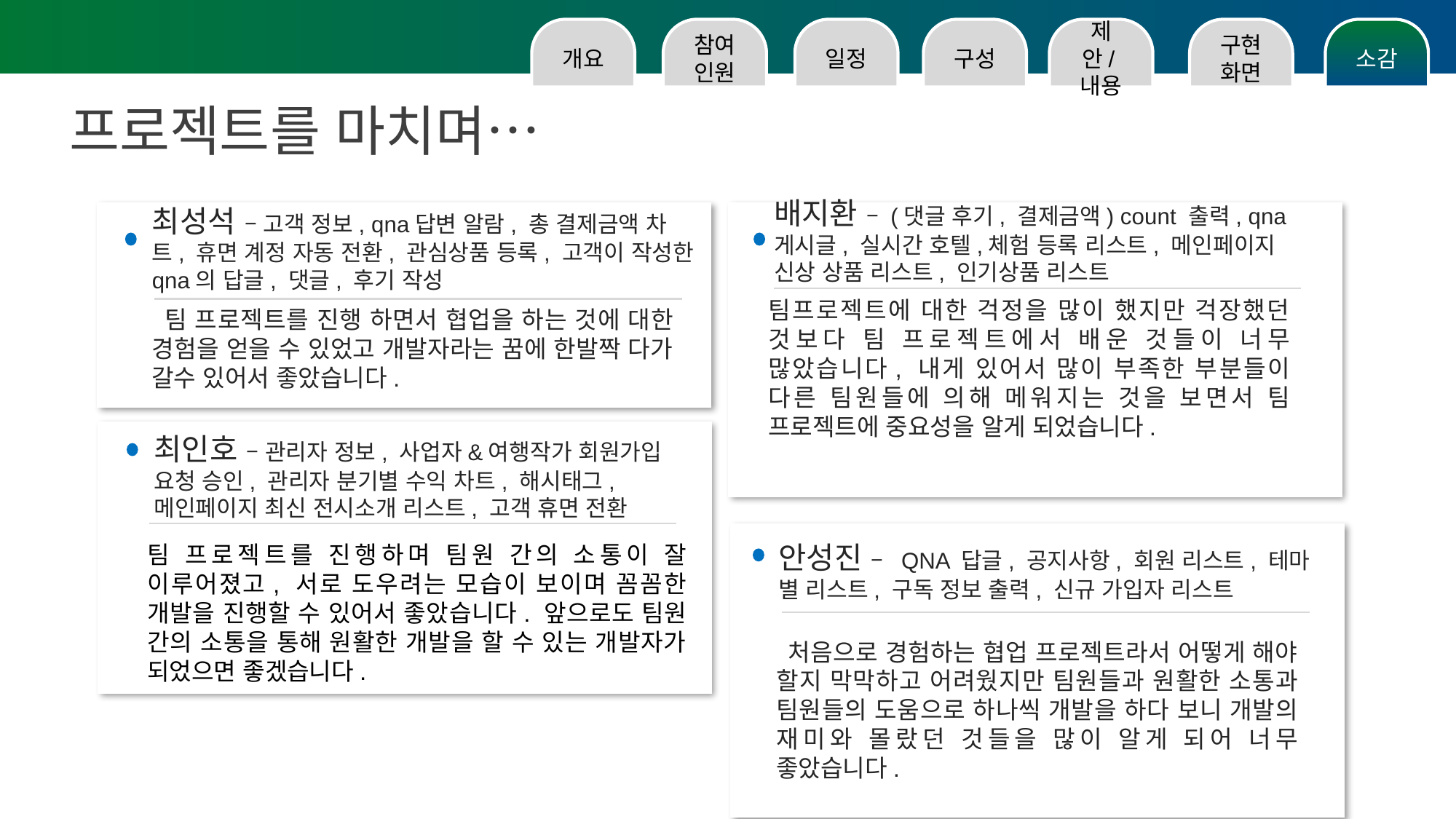

소감
구현화면
제안/내용
구성
일정
참여인원
개요

프로젝트를 마치며…

배지환 – (댓글 후기, 결제금액) count 출력, qna 게시글, 실시간 호텔,체험 등록 리스트, 메인페이지 신상 상품 리스트, 인기상품 리스트
최성석 – 고객 정보, qna답변 알람, 총 결제금액 차트, 휴면 계정 자동 전환, 관심상품 등록, 고객이 작성한 qna의 답글, 댓글, 후기 작성

팀프로젝트에 대한 걱정을 많이 했지만 걱장했던 것보다 팀 프로젝트에서 배운 것들이 너무 많았습니다, 내게 있어서 많이 부족한 부분들이 다른 팀원들에 의해 메워지는 것을 보면서 팀 프로젝트에 중요성을 알게 되었습니다.
 팀 프로젝트를 진행 하면서 협업을 하는 것에 대한 경험을 얻을 수 있었고 개발자라는 꿈에 한발짝 다가 갈수 있어서 좋았습니다.

최인호 – 관리자 정보, 사업자&여행작가 회원가입 요청 승인, 관리자 분기별 수익 차트, 해시태그, 메인페이지 최신 전시소개 리스트, 고객 휴면 전환

팀 프로젝트를 진행하며 팀원 간의 소통이 잘 이루어졌고, 서로 도우려는 모습이 보이며 꼼꼼한 개발을 진행할 수 있어서 좋았습니다. 앞으로도 팀원 간의 소통을 통해 원활한 개발을 할 수 있는 개발자가 되었으면 좋겠습니다.
안성진 –  QNA 답글, 공지사항, 회원 리스트, 테마 별 리스트, 구독 정보 출력, 신규 가입자 리스트

 처음으로 경험하는 협업 프로젝트라서 어떻게 해야 할지 막막하고 어려웠지만 팀원들과 원활한 소통과 팀원들의 도움으로 하나씩 개발을 하다 보니 개발의 재미와 몰랐던 것들을 많이 알게 되어 너무 좋았습니다.